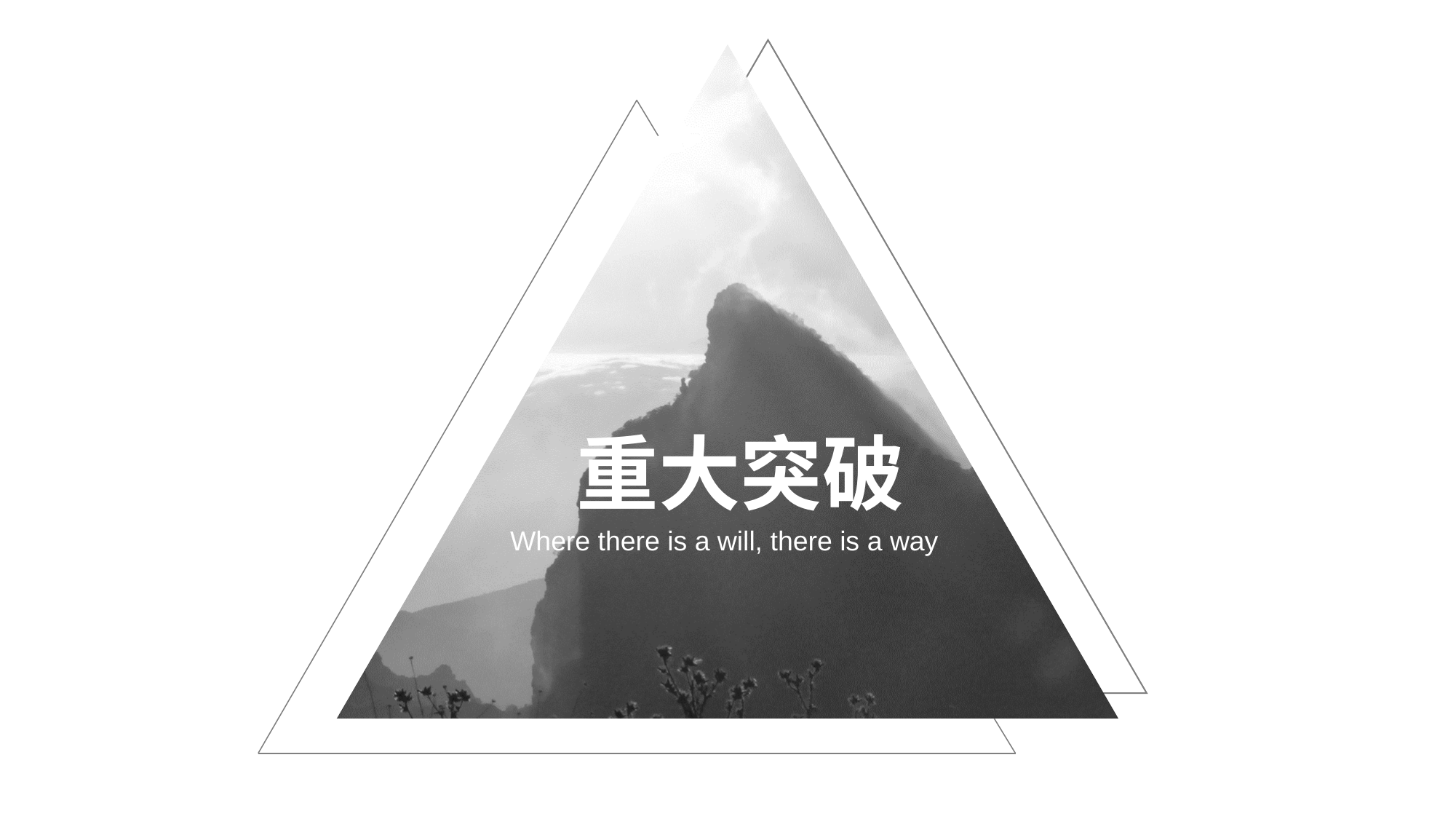

重大突破
Where there is a will, there is a way